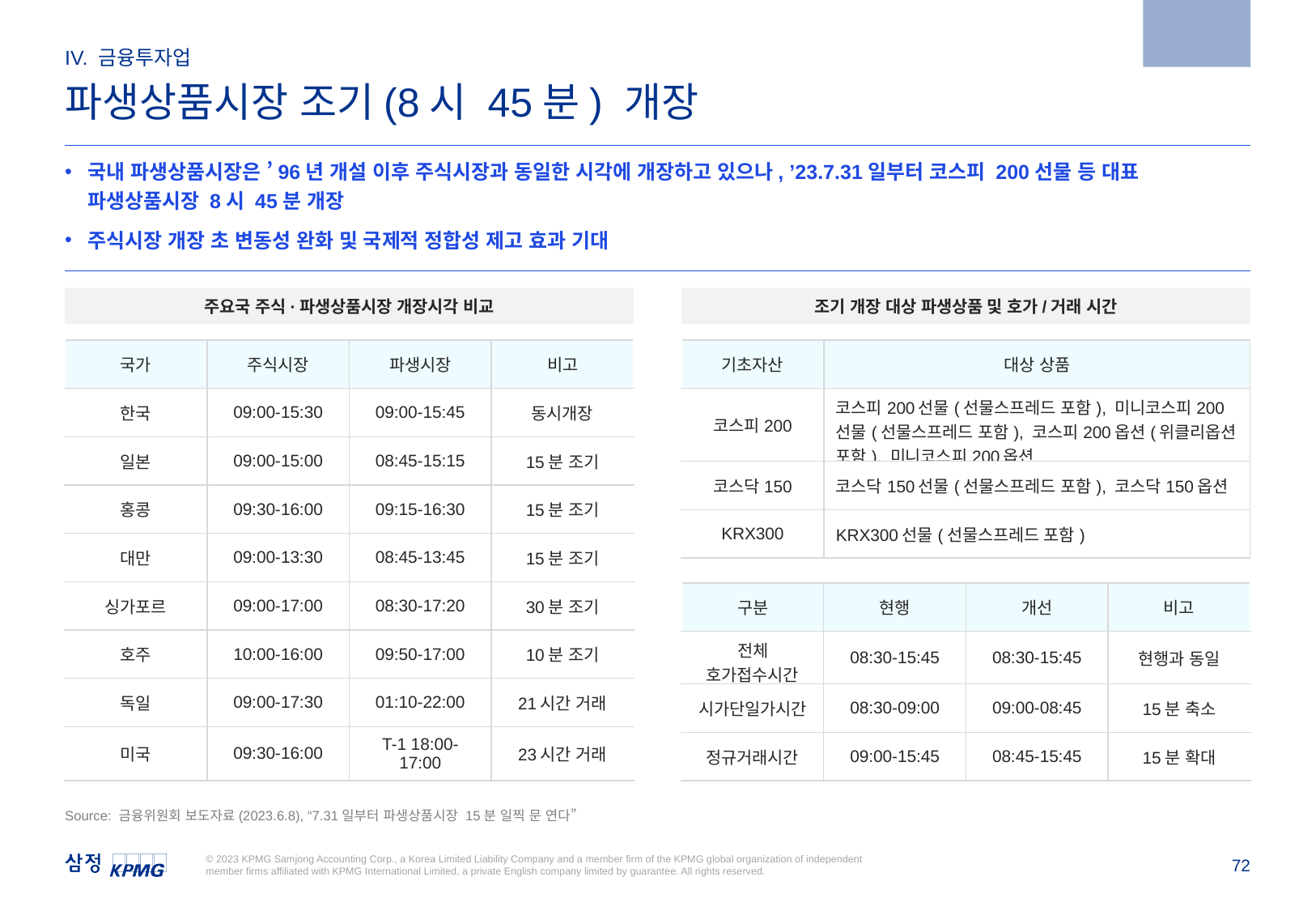

2023.6.8
IV. 금융투자업
파생상품시장 조기(8시 45분) 개장
국내 파생상품시장은 ’96년 개설 이후 주식시장과 동일한 시각에 개장하고 있으나, ’23.7.31일부터 코스피 200선물 등 대표 파생상품시장 8시 45분 개장
주식시장 개장 초 변동성 완화 및 국제적 정합성 제고 효과 기대
주요국 주식·파생상품시장 개장시각 비교
조기 개장 대상 파생상품 및 호가/거래 시간
| 기초자산 | 대상 상품 |
| --- | --- |
| 코스피200 | 코스피200선물(선물스프레드 포함), 미니코스피200선물(선물스프레드 포함), 코스피200옵션(위클리옵션 포함), 미니코스피200옵션 |
| 코스닥150 | 코스닥150선물(선물스프레드 포함), 코스닥150옵션 |
| KRX300 | KRX300선물(선물스프레드 포함) |
| 국가 | 주식시장 | 파생시장 | 비고 |
| --- | --- | --- | --- |
| 한국 | 09:00-15:30 | 09:00-15:45 | 동시개장 |
| 일본 | 09:00-15:00 | 08:45-15:15 | 15분 조기 |
| 홍콩 | 09:30-16:00 | 09:15-16:30 | 15분 조기 |
| 대만 | 09:00-13:30 | 08:45-13:45 | 15분 조기 |
| 싱가포르 | 09:00-17:00 | 08:30-17:20 | 30분 조기 |
| 호주 | 10:00-16:00 | 09:50-17:00 | 10분 조기 |
| 독일 | 09:00-17:30 | 01:10-22:00 | 21시간 거래 |
| 미국 | 09:30-16:00 | T-1 18:00-17:00 | 23시간 거래 |
| 구분 | 현행 | 개선 | 비고 |
| --- | --- | --- | --- |
| 전체 호가접수시간 | 08:30-15:45 | 08:30-15:45 | 현행과 동일 |
| 시가단일가시간 | 08:30-09:00 | 09:00-08:45 | 15분 축소 |
| 정규거래시간 | 09:00-15:45 | 08:45-15:45 | 15분 확대 |
Source: 금융위원회 보도자료(2023.6.8), “7.31일부터 파생상품시장 15분 일찍 문 연다”